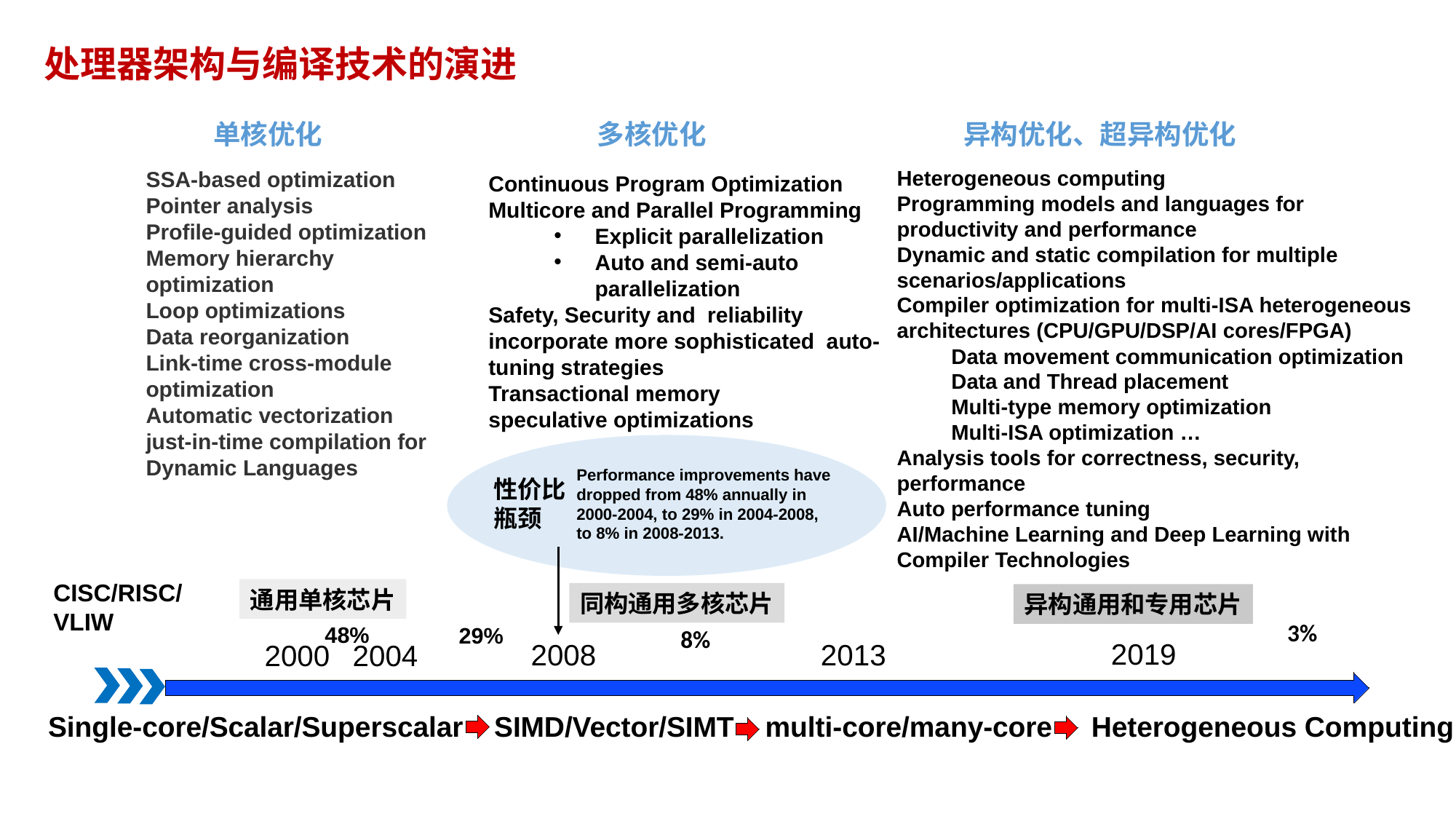

# 处理器架构与编译技术的演进

单核优化
多核优化
异构优化、超异构优化
Heterogeneous computing
Programming models and languages for productivity and performance
Dynamic and static compilation for multiple scenarios/applications
Compiler optimization for multi-ISA heterogeneous architectures (CPU/GPU/DSP/AI cores/FPGA)
Data movement communication optimization
Data and Thread placement
Multi-type memory optimization
Multi-ISA optimization …
Analysis tools for correctness, security, performance
Auto performance tuning
AI/Machine Learning and Deep Learning with Compiler Technologies
SSA-based optimization
Pointer analysis
Profile-guided optimization
Memory hierarchy optimization
Loop optimizations
Data reorganization
Link-time cross-module optimization
Automatic vectorization
just-in-time compilation for Dynamic Languages
Continuous Program Optimization
Multicore and Parallel Programming
Explicit parallelization
Auto and semi-auto parallelization
Safety, Security and  reliability
incorporate more sophisticated  auto-tuning strategies
Transactional memory
speculative optimizations

Performance improvements have dropped from 48% annually in 2000-2004, to 29% in 2004-2008, to 8% in 2008-2013.

性价比瓶颈

CISC/RISC/
VLIW
通用单核芯片
同构通用多核芯片
异构通用和专用芯片
3%
48%
29%
8%
2019
2008
2013
2000
2004

Single-core/Scalar/Superscalar    SIMD/Vector/SIMT    multi-core/many-core     Heterogeneous Computing